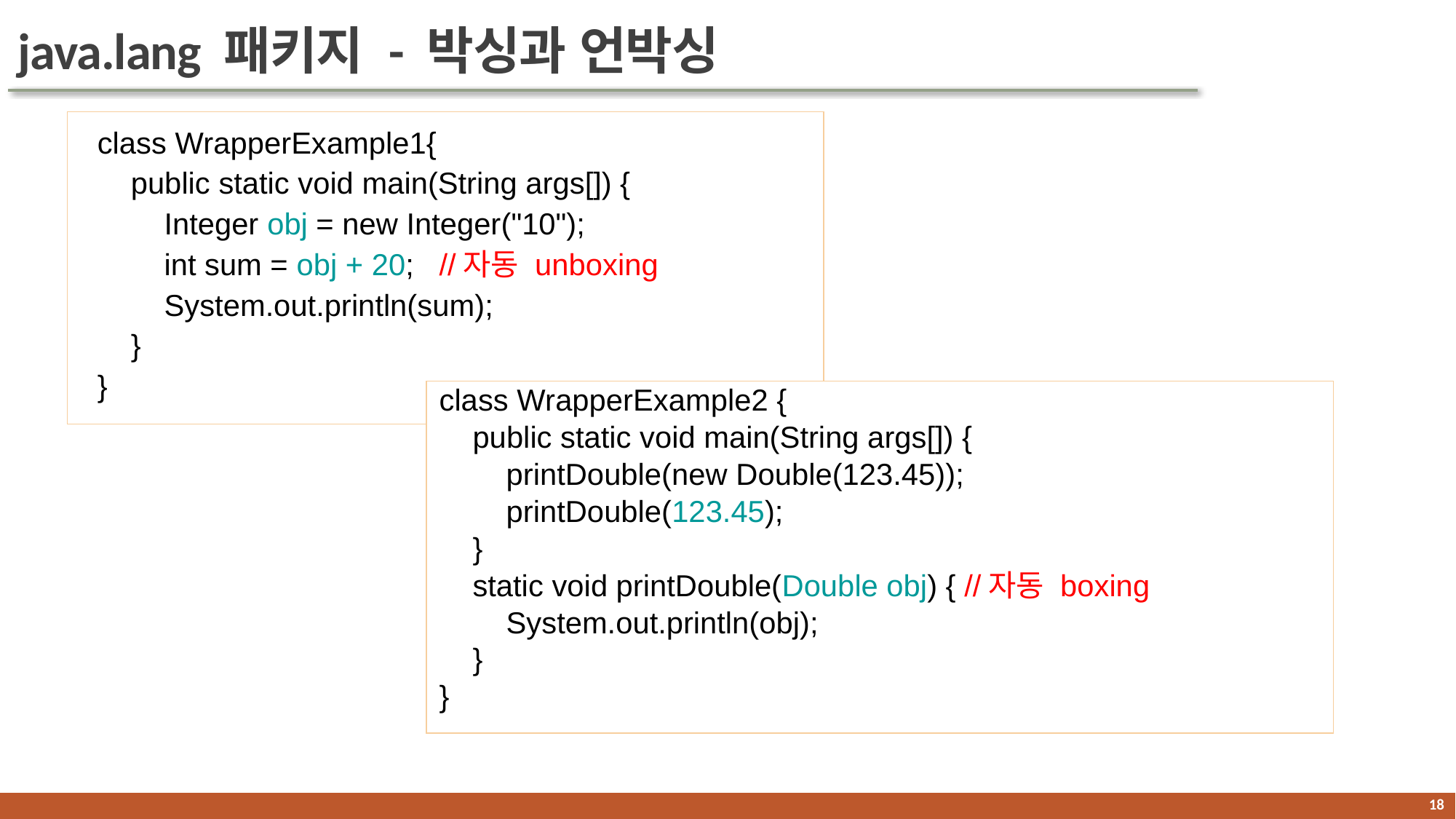

# java.lang 패키지 - 박싱과 언박싱
class WrapperExample1{
    public static void main(String args[]) {
        Integer obj = new Integer("10");
        int sum = obj + 20;   //자동 unboxing
        System.out.println(sum);
    }
}
class WrapperExample2 {
    public static void main(String args[]) {
        printDouble(new Double(123.45));
        printDouble(123.45);
    }
    static void printDouble(Double obj) { //자동 boxing
        System.out.println(obj);
    }
}
18